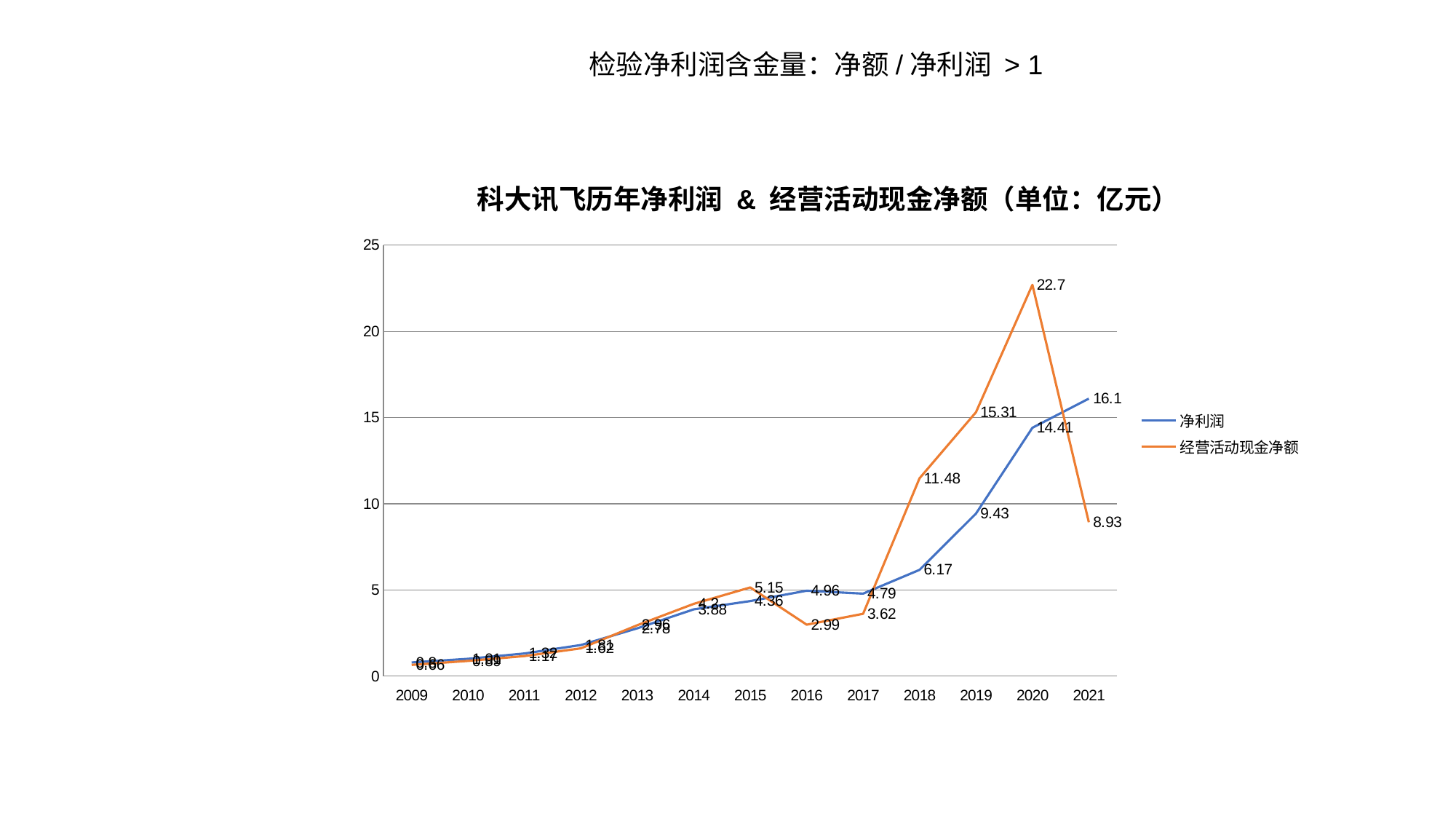

检验净利润含金量：净额/净利润 > 1

### Chart: 科大讯飞历年净利润 & 经营活动现金净额（单位：亿元）

| Category |  |  |
|---|---|---|
| 2009 | 0.8 | 0.66 |
| 2010 | 1.01 | 0.89 |
| 2011 | 1.32 | 1.17 |
| 2012 | 1.81 | 1.62 |
| 2013 | 2.78 | 2.96 |
| 2014 | 3.88 | 4.2 |
| 2015 | 4.36 | 5.15 |
| 2016 | 4.96 | 2.99 |
| 2017 | 4.79 | 3.62 |
| 2018 | 6.17 | 11.48 |
| 2019 | 9.43 | 15.31 |
| 2020 | 14.41 | 22.7 |
| 2021 | 16.1 | 8.93 |